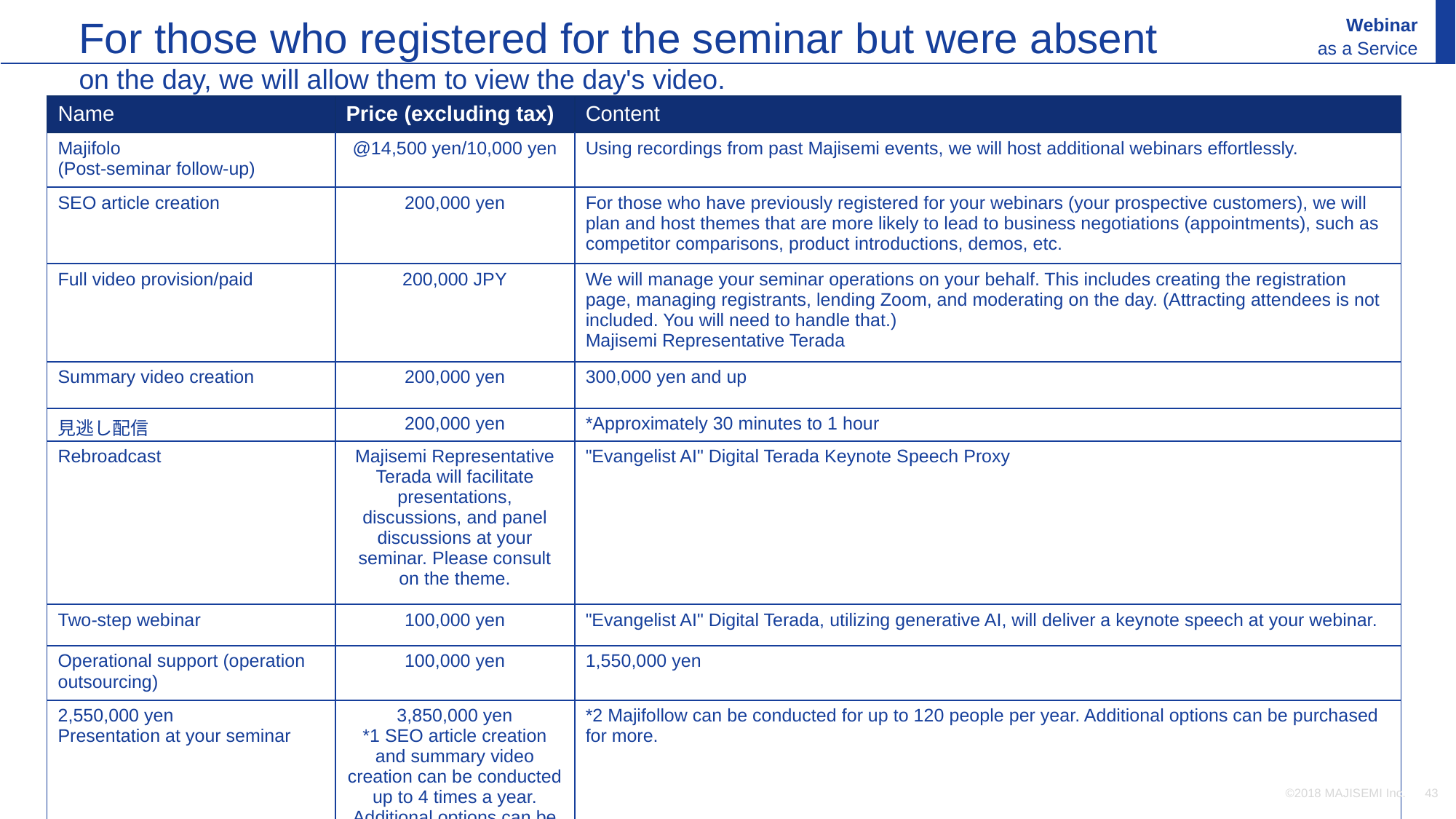

For those who registered for the seminar but were absent on the day, we will allow them to view the day's video.

Webinar
as a Service
| Name | Price (excluding tax) | Content |
| --- | --- | --- |
| Majifolo (Post-seminar follow-up) | @14,500 yen/10,000 yen | Using recordings from past Majisemi events, we will host additional webinars effortlessly. |
| SEO article creation | 200,000 yen | For those who have previously registered for your webinars (your prospective customers), we will plan and host themes that are more likely to lead to business negotiations (appointments), such as competitor comparisons, product introductions, demos, etc. |
| Full video provision/paid | 200,000 JPY | We will manage your seminar operations on your behalf. This includes creating the registration page, managing registrants, lending Zoom, and moderating on the day. (Attracting attendees is not included. You will need to handle that.) Majisemi Representative Terada |
| Summary video creation | 200,000 yen | 300,000 yen and up |
| 見逃し配信 | 200,000 yen | \*Approximately 30 minutes to 1 hour |
| Rebroadcast | Majisemi Representative Terada will facilitate presentations, discussions, and panel discussions at your seminar. Please consult on the theme. | "Evangelist AI" Digital Terada Keynote Speech Proxy |
| Two-step webinar | 100,000 yen | "Evangelist AI" Digital Terada, utilizing generative AI, will deliver a keynote speech at your webinar. |
| Operational support (operation outsourcing) | 100,000 yen | 1,550,000 yen |
| 2,550,000 yen Presentation at your seminar | 3,850,000 yen \*1 SEO article creation and summary video creation can be conducted up to 4 times a year. Additional options can be purchased for more. | \*2 Majifollow can be conducted for up to 120 people per year. Additional options can be purchased for more. |
| \*3 Includes monthly activity costs for Majifollow Plus. A success fee of 30,000 yen per appointment is charged separately. | \*4 The additional attendee slot gift benefit is granted one year after joining Majisemi Club and every year thereafter in the same month. | (All amounts are tax-excluded) ・You are scheduled to speak at a seminar but don't have time to prepare the script or slides. ・There are no employees who are good at presentations (or they are too busy), so you want someone to handle the presentation as well. |
| SEO video creation | From 50,000 JPY per session ※In units of 10 sessions, excluding initial costs | This is a strategy to aim for top rankings in YouTube and Google video searches. Majisemi will create a custom AI avatar for your company and produce video content explaining terms. Scripts will also be delivered, and blog utilization is possible. |
| Product comparison video creation | From 500,000 JPY ※Excluding initial costs | We will create a competitive product comparison video to strongly promote the strengths of your product. Majisemi will create a custom AI avatar for your company and produce product comparison video content. Distribution via webinar is also possible. |
©2018 MAJISEMI Inc.
43